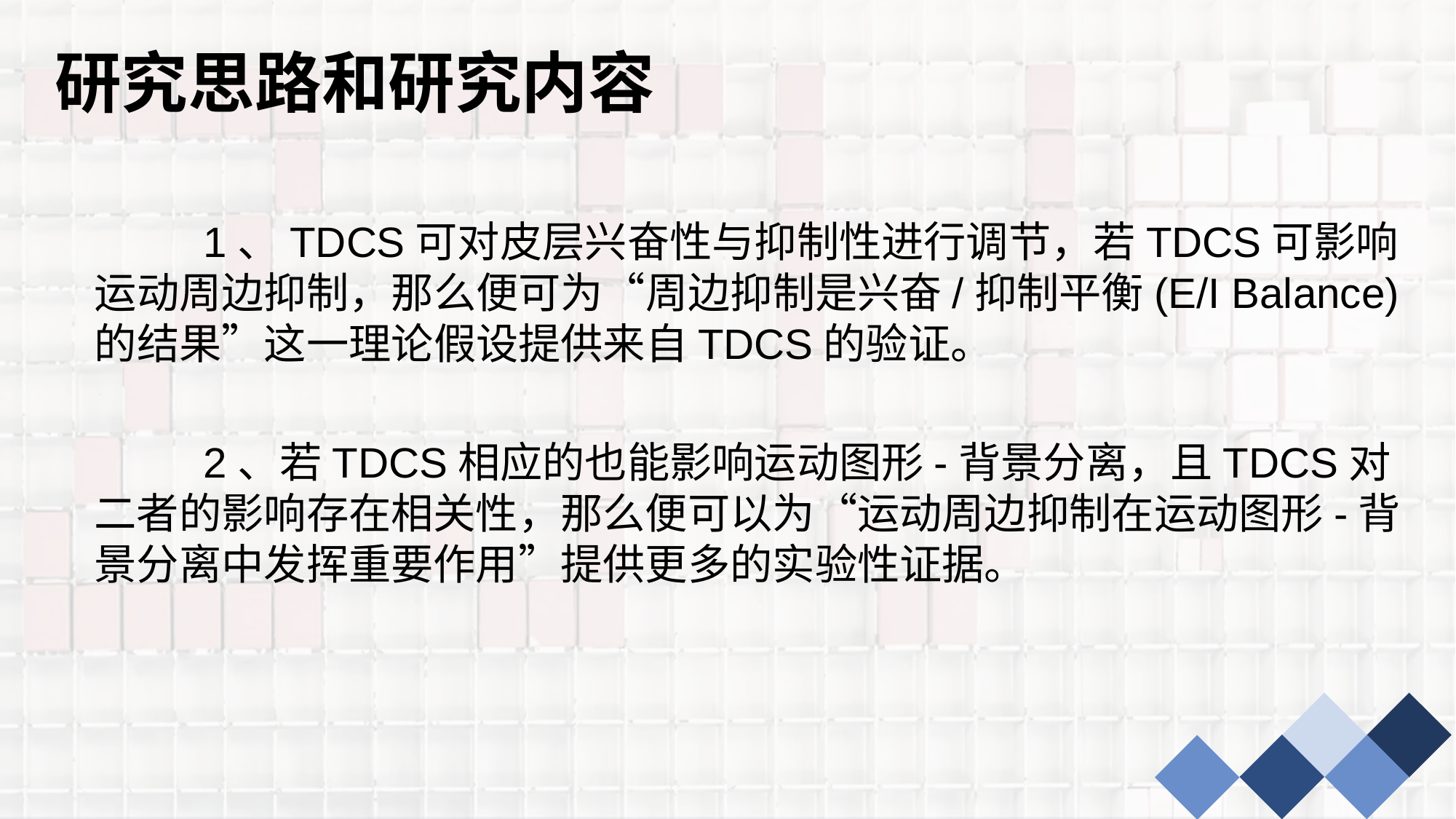

研究思路和研究内容
	1、TDCS可对皮层兴奋性与抑制性进行调节，若TDCS可影响运动周边抑制，那么便可为“周边抑制是兴奋/抑制平衡(E/I Balance)的结果”这一理论假设提供来自TDCS的验证。
	2、若TDCS相应的也能影响运动图形-背景分离，且TDCS对二者的影响存在相关性，那么便可以为“运动周边抑制在运动图形-背景分离中发挥重要作用”提供更多的实验性证据。